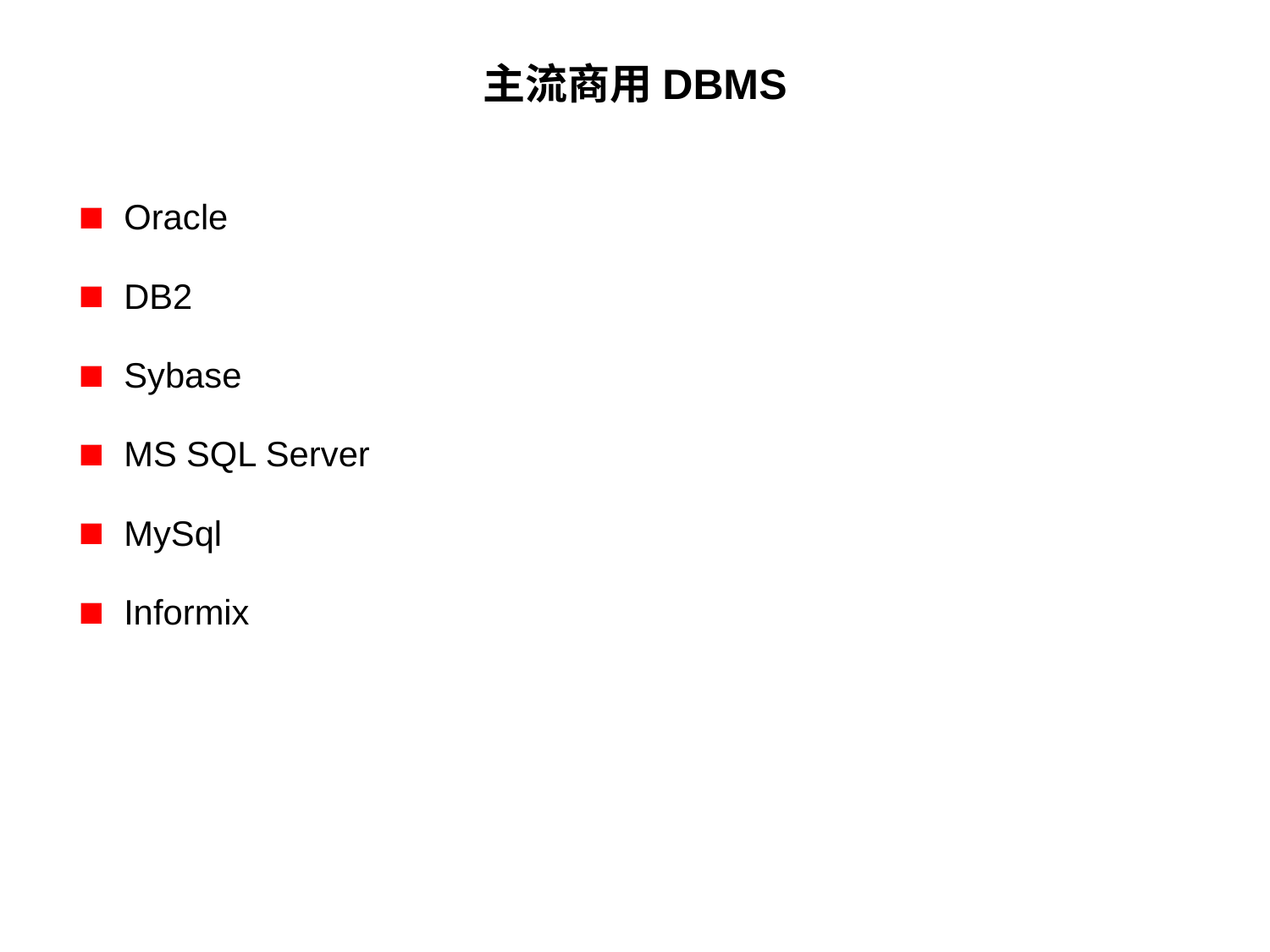

# 主流商用DBMS
Oracle
DB2
Sybase
MS SQL Server
MySql
Informix